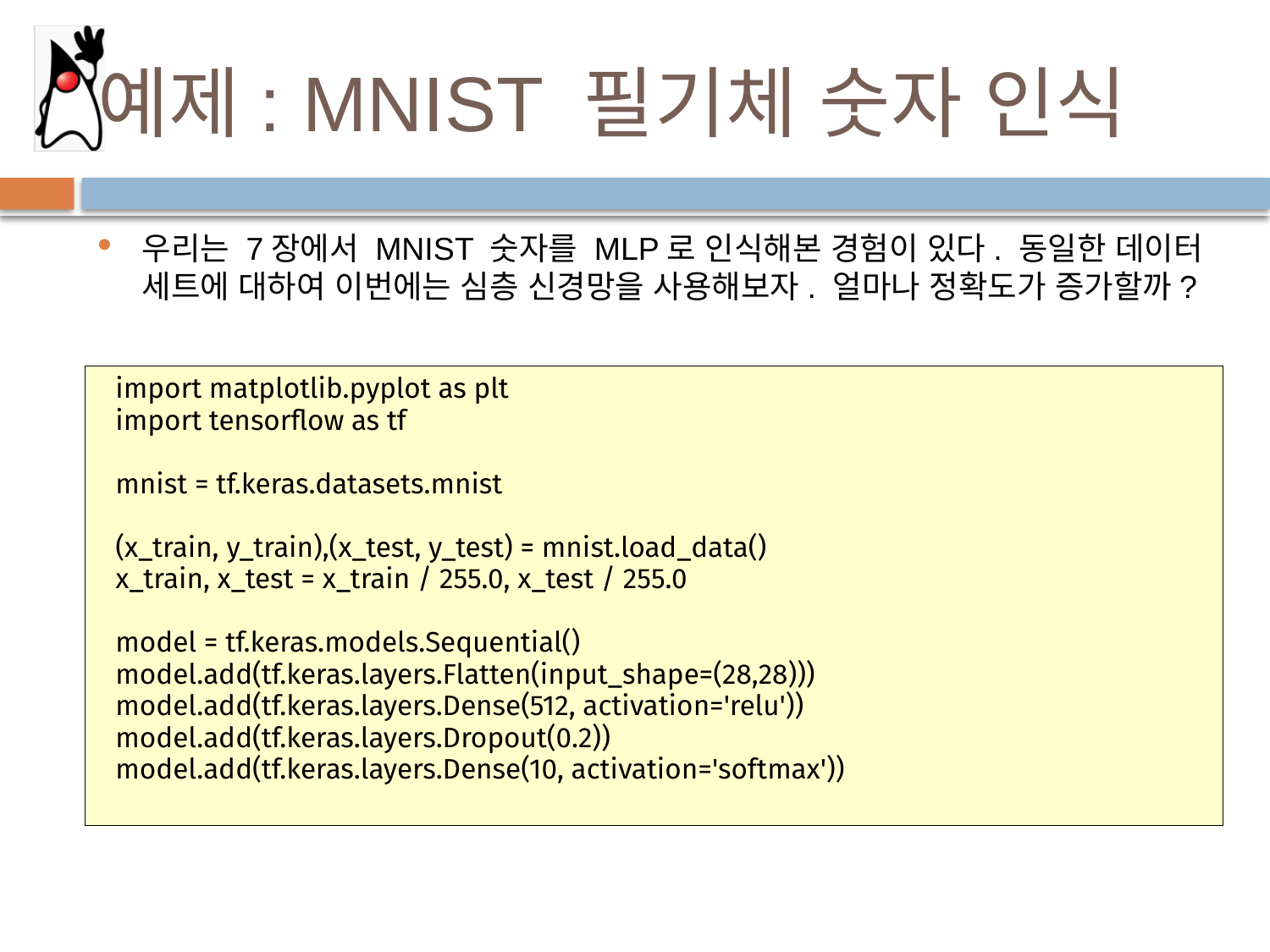

# 예제: MNIST 필기체 숫자 인식
우리는 7장에서 MNIST 숫자를 MLP로 인식해본 경험이 있다. 동일한 데이터 세트에 대하여 이번에는 심층 신경망을 사용해보자. 얼마나 정확도가 증가할까?
import matplotlib.pyplot as plt
import tensorflow as tf

mnist = tf.keras.datasets.mnist

(x_train, y_train),(x_test, y_test) = mnist.load_data()
x_train, x_test = x_train / 255.0, x_test / 255.0

model = tf.keras.models.Sequential()
model.add(tf.keras.layers.Flatten(input_shape=(28,28)))
model.add(tf.keras.layers.Dense(512, activation='relu'))
model.add(tf.keras.layers.Dropout(0.2))
model.add(tf.keras.layers.Dense(10, activation='softmax'))